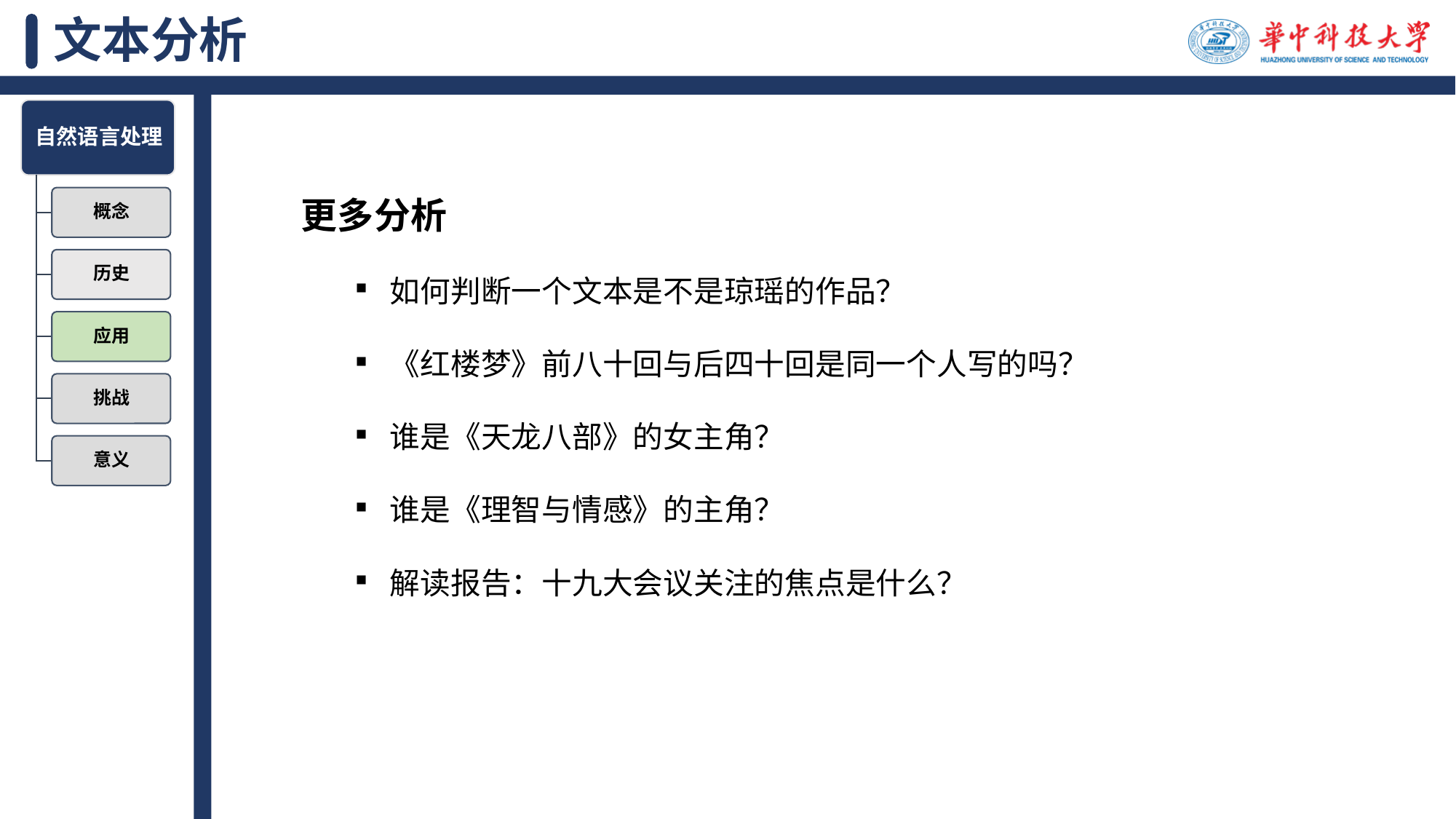

# 文本分析
自然语言处理
概念
历史
应用
挑战
意义
更多分析
如何判断一个文本是不是琼瑶的作品？
《红楼梦》前八十回与后四十回是同一个人写的吗？
谁是《天龙八部》的女主角？
谁是《理智与情感》的主角？
解读报告：十九大会议关注的焦点是什么？